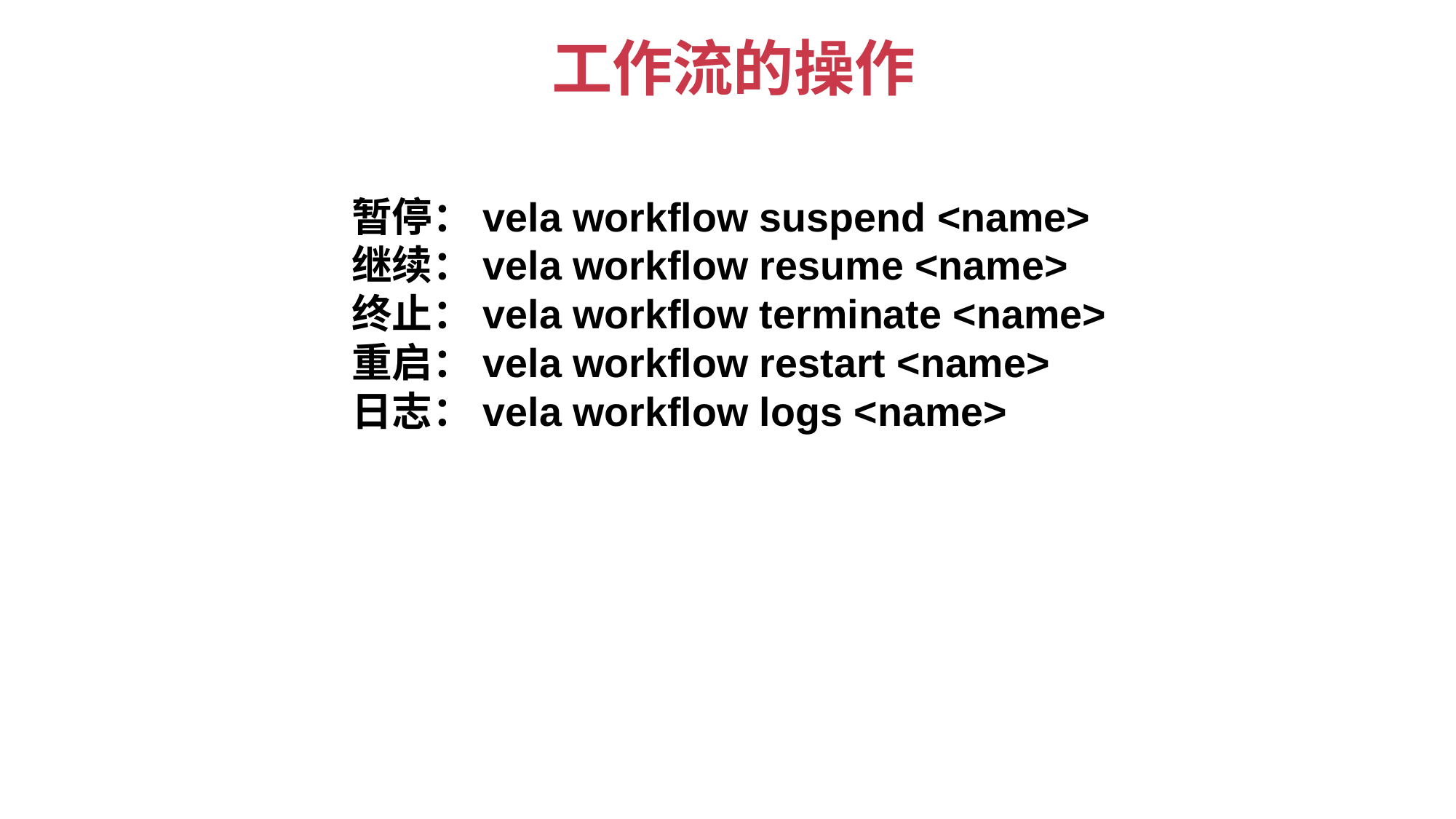

工作流的操作
暂停：vela workflow suspend <name>
继续：vela workflow resume <name>
终止：vela workflow terminate <name>
重启：vela workflow restart <name>
日志：vela workflow logs <name>